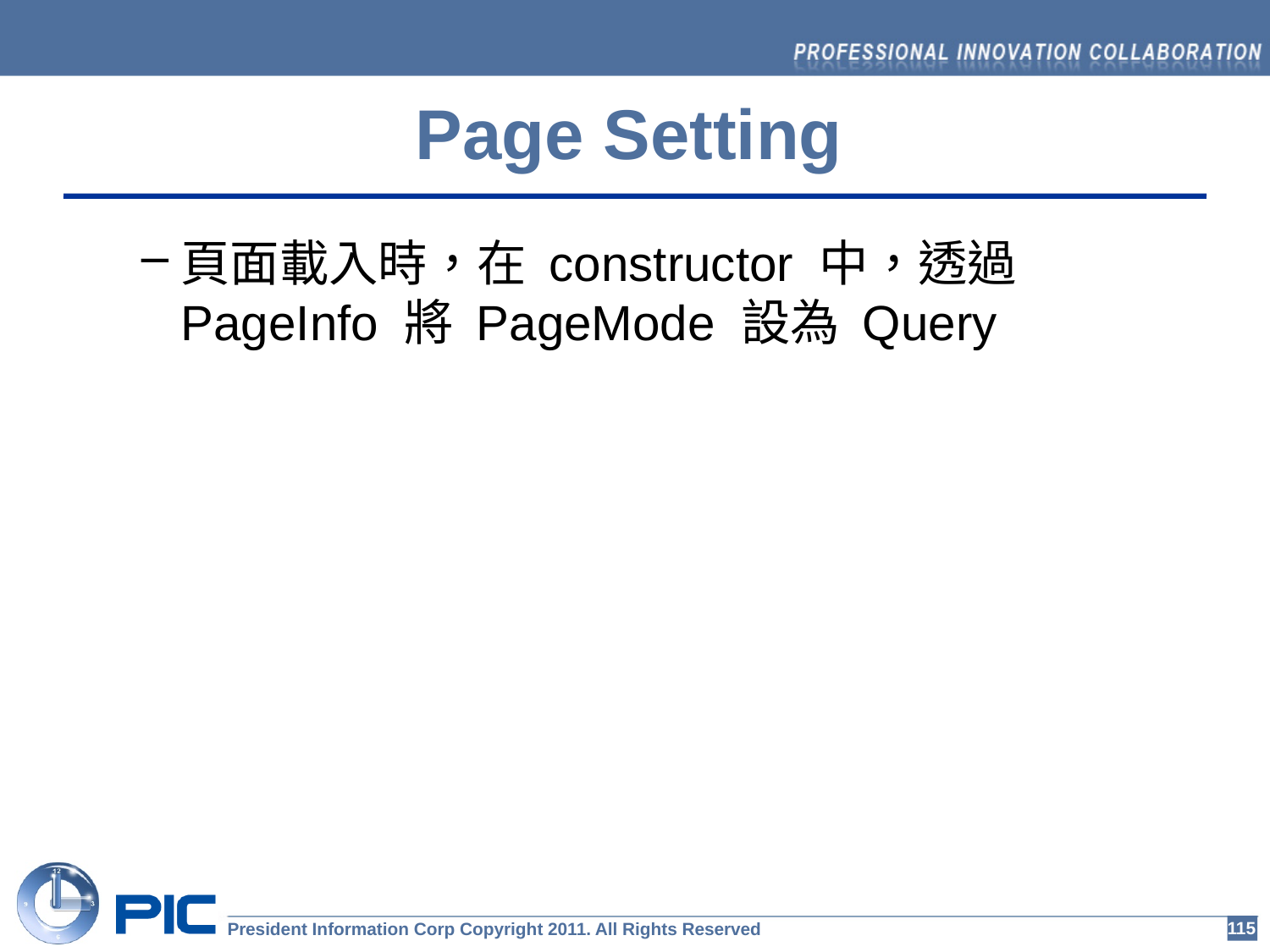

Page Setting

頁面載入時，在 constructor 中，透過 PageInfo 將 PageMode 設為 Query